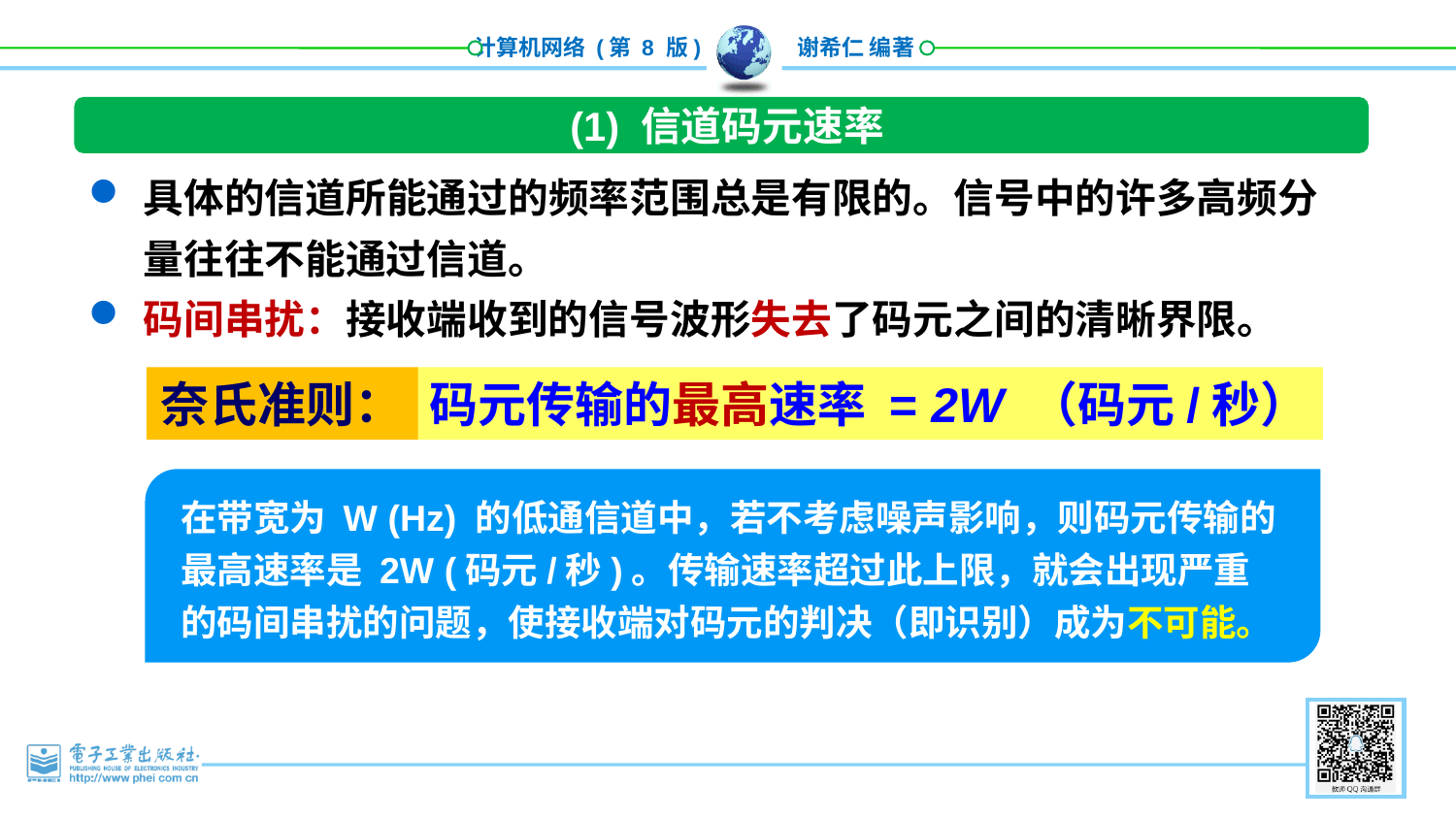

(1) 信道码元速率
具体的信道所能通过的频率范围总是有限的。信号中的许多高频分量往往不能通过信道。
码间串扰：接收端收到的信号波形失去了码元之间的清晰界限。
奈氏准则：
码元传输的最高速率 = 2W （码元/秒）

在带宽为 W (Hz) 的低通信道中，若不考虑噪声影响，则码元传输的最高速率是 2W (码元/秒)。传输速率超过此上限，就会出现严重的码间串扰的问题，使接收端对码元的判决（即识别）成为不可能。